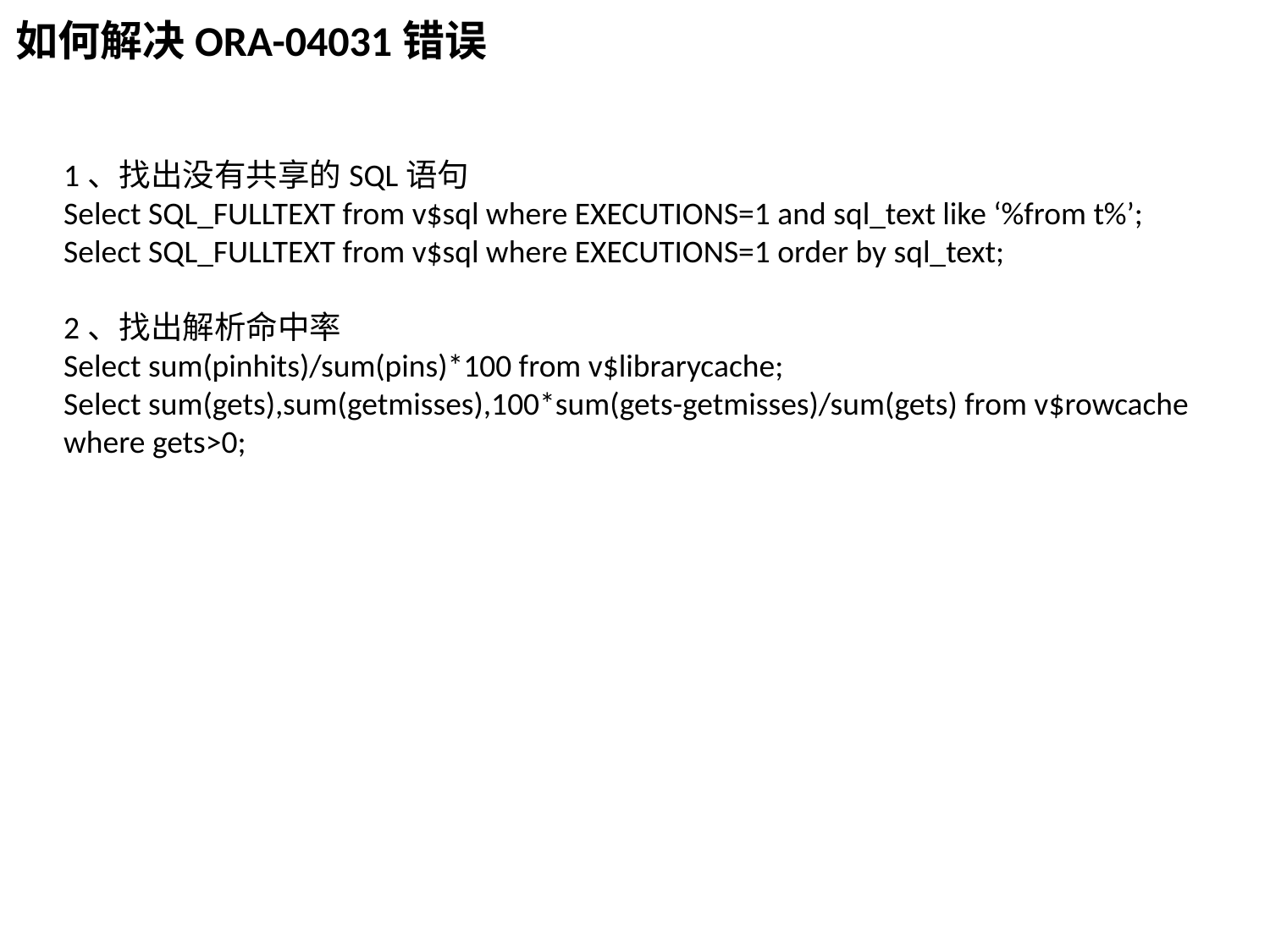

如何解决ORA-04031错误
1、找出没有共享的SQL语句
Select SQL_FULLTEXT from v$sql where EXECUTIONS=1 and sql_text like ‘%from t%’;
Select SQL_FULLTEXT from v$sql where EXECUTIONS=1 order by sql_text;

2、找出解析命中率
Select sum(pinhits)/sum(pins)*100 from v$librarycache;
Select sum(gets),sum(getmisses),100*sum(gets-getmisses)/sum(gets) from v$rowcache
where gets>0;